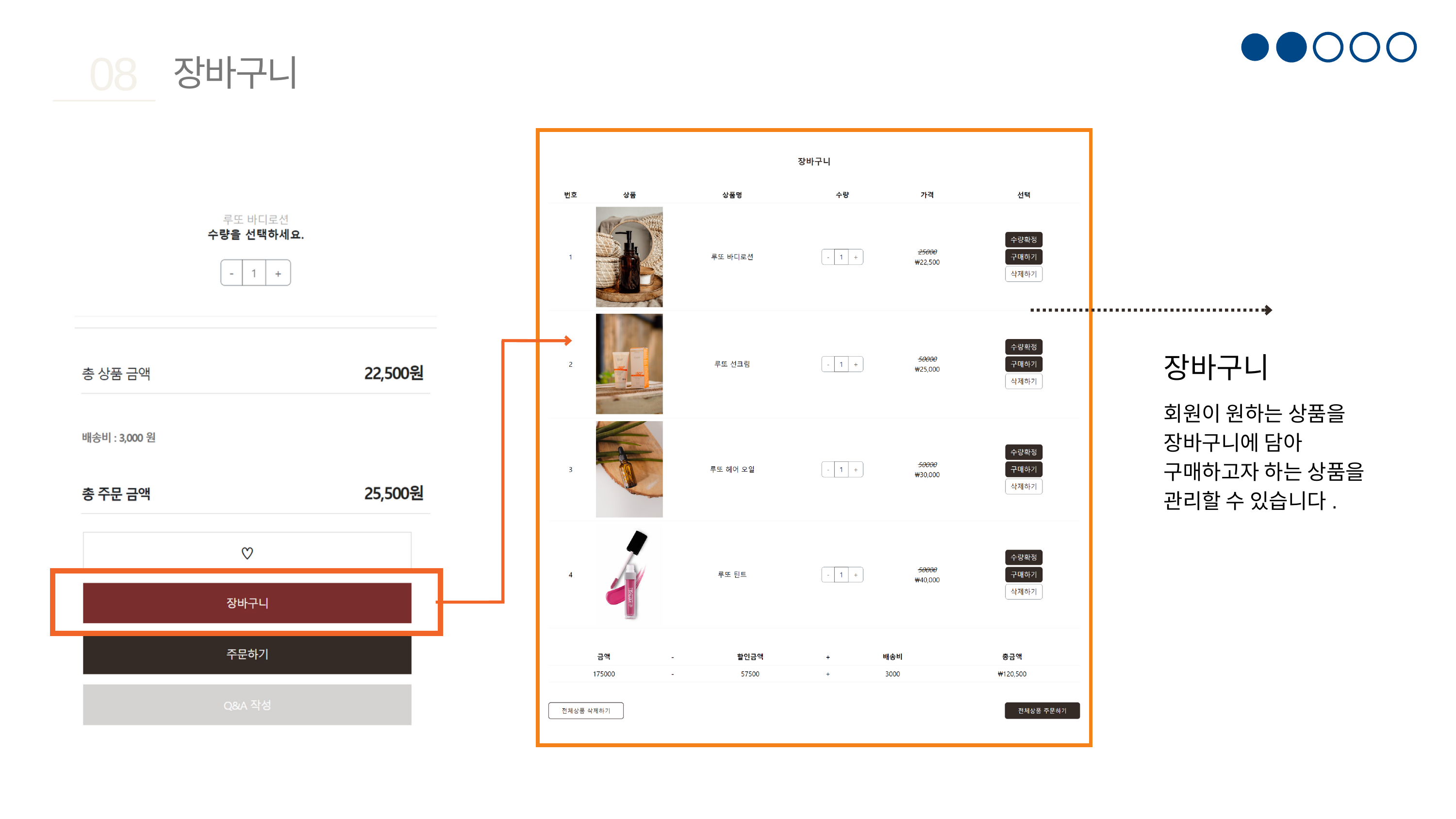

08
장바구니

장바구니
회원이 원하는 상품을
장바구니에 담아
구매하고자 하는 상품을
관리할 수 있습니다.